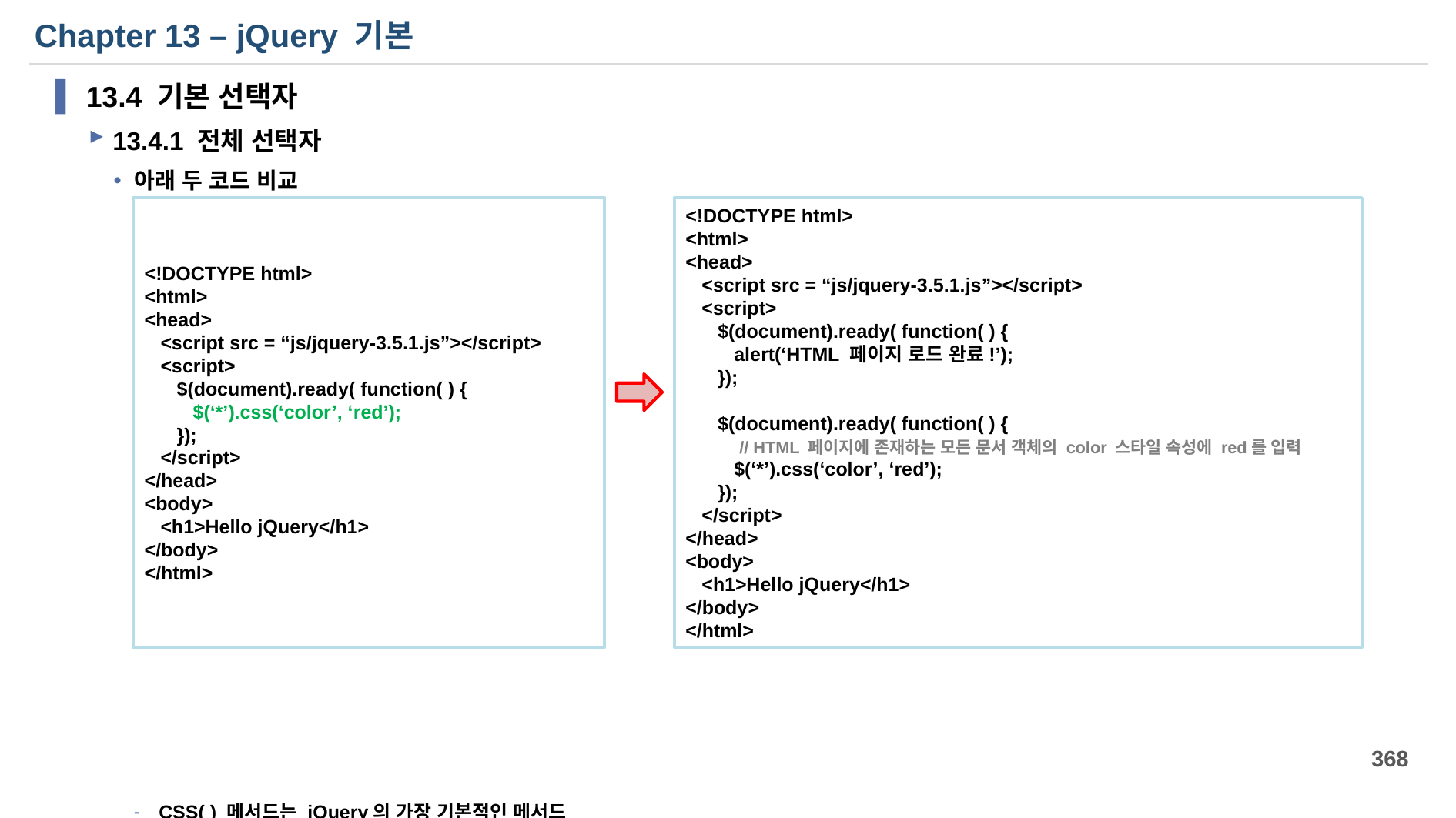

# Chapter 13 – jQuery 기본
13.4 기본 선택자
13.4.1 전체 선택자
아래 두 코드 비교

CSS( ) 메서드는 jQuery의 가장 기본적인 메서드
첫 번째 파라메터에 바꾸고자 하는 스타일 속성 이름
두 번째 파라메터에 스타일 속성 값

<!DOCTYPE html>
<html>
<head>
   <script src = “js/jquery-3.5.1.js”></script>
   <script>
      $(document).ready( function( ) {
         $(‘*’).css(‘color’, ‘red’);
      });
   </script>
</head>
<body>
   <h1>Hello jQuery</h1>
</body>
</html>
<!DOCTYPE html>
<html>
<head>
   <script src = “js/jquery-3.5.1.js”></script>
   <script>
      $(document).ready( function( ) {
         alert(‘HTML 페이지 로드 완료!’);
      });

      $(document).ready( function( ) {
          // HTML 페이지에 존재하는 모든 문서 객체의 color 스타일 속성에 red를 입력
         $(‘*’).css(‘color’, ‘red’);
      });
   </script>
</head>
<body>
   <h1>Hello jQuery</h1>
</body>
</html>

368